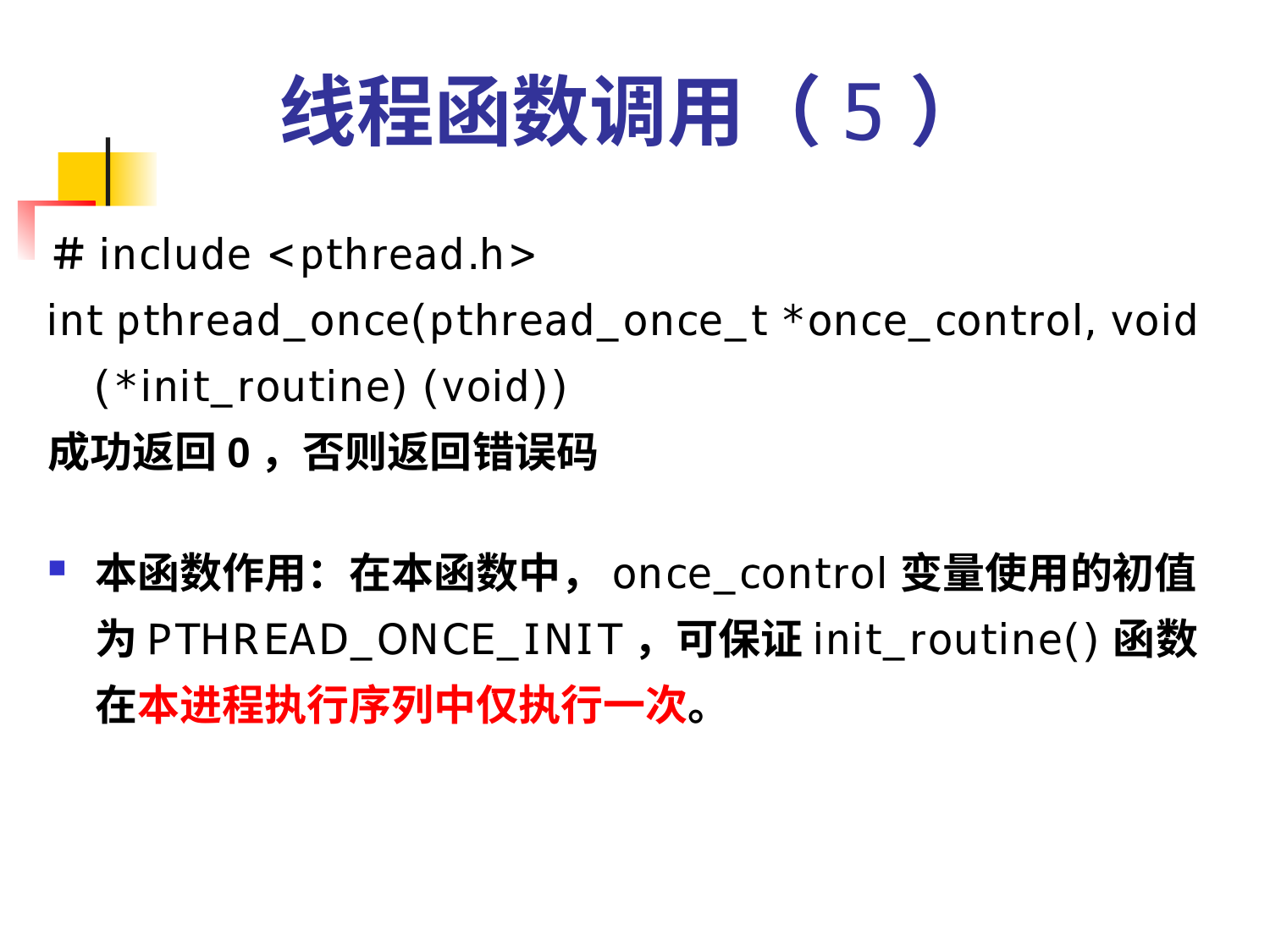

# 线程函数调用（5）
＃include <pthread.h>
int pthread_once(pthread_once_t *once_control, void (*init_routine) (void))
成功返回0，否则返回错误码

本函数作用：在本函数中，once_control变量使用的初值为PTHREAD_ONCE_INIT，可保证init_routine()函数在本进程执行序列中仅执行一次。